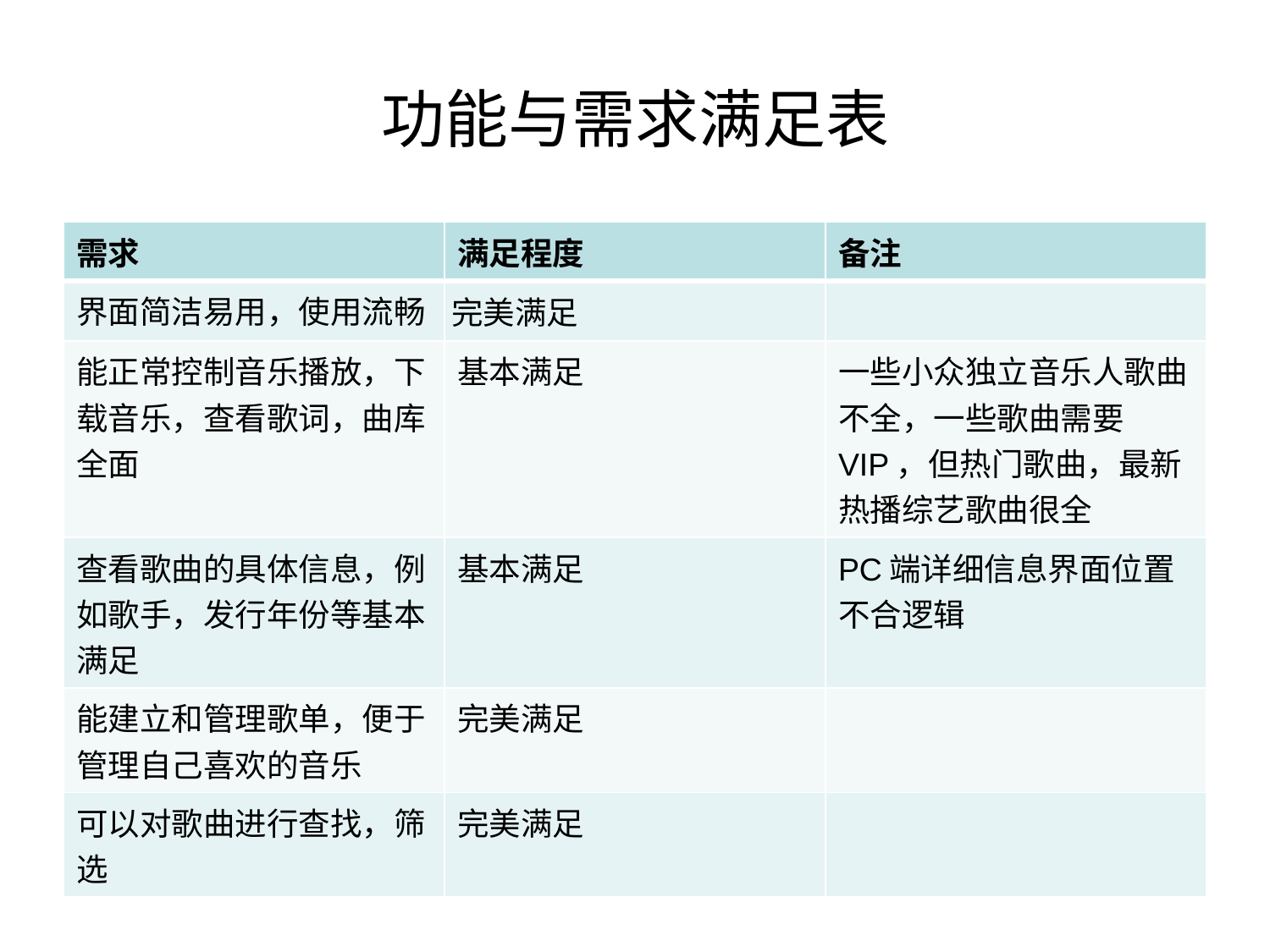

# 功能与需求满足表
| 需求 | 满足程度 | 备注 |
| --- | --- | --- |
| 界面简洁易用，使用流畅 | 完美满足 |  |
| 能正常控制音乐播放，下载音乐，查看歌词，曲库全面 | 基本满足 | 一些小众独立音乐人歌曲不全，一些歌曲需要VIP，但热门歌曲，最新热播综艺歌曲很全 |
| 查看歌曲的具体信息，例如歌手，发行年份等基本满足 | 基本满足 | PC端详细信息界面位置不合逻辑 |
| 能建立和管理歌单，便于管理自己喜欢的音乐 | 完美满足 |  |
| 可以对歌曲进行查找，筛选 | 完美满足 |  |